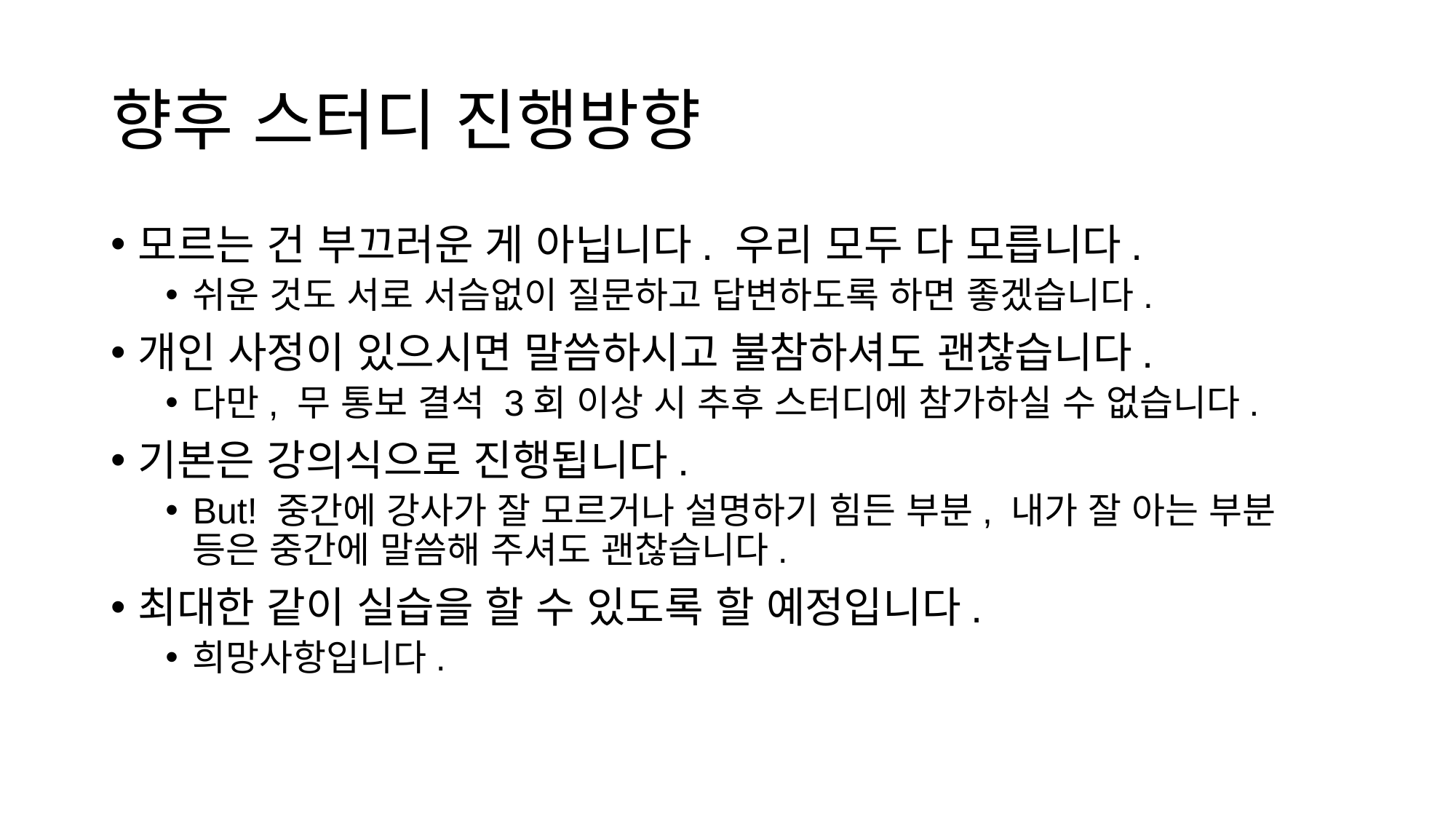

# 향후 스터디 진행방향
모르는 건 부끄러운 게 아닙니다. 우리 모두 다 모릅니다.
쉬운 것도 서로 서슴없이 질문하고 답변하도록 하면 좋겠습니다.
개인 사정이 있으시면 말씀하시고 불참하셔도 괜찮습니다.
다만, 무 통보 결석 3회 이상 시 추후 스터디에 참가하실 수 없습니다.
기본은 강의식으로 진행됩니다.
But! 중간에 강사가 잘 모르거나 설명하기 힘든 부분, 내가 잘 아는 부분 등은 중간에 말씀해 주셔도 괜찮습니다.
최대한 같이 실습을 할 수 있도록 할 예정입니다.
희망사항입니다.